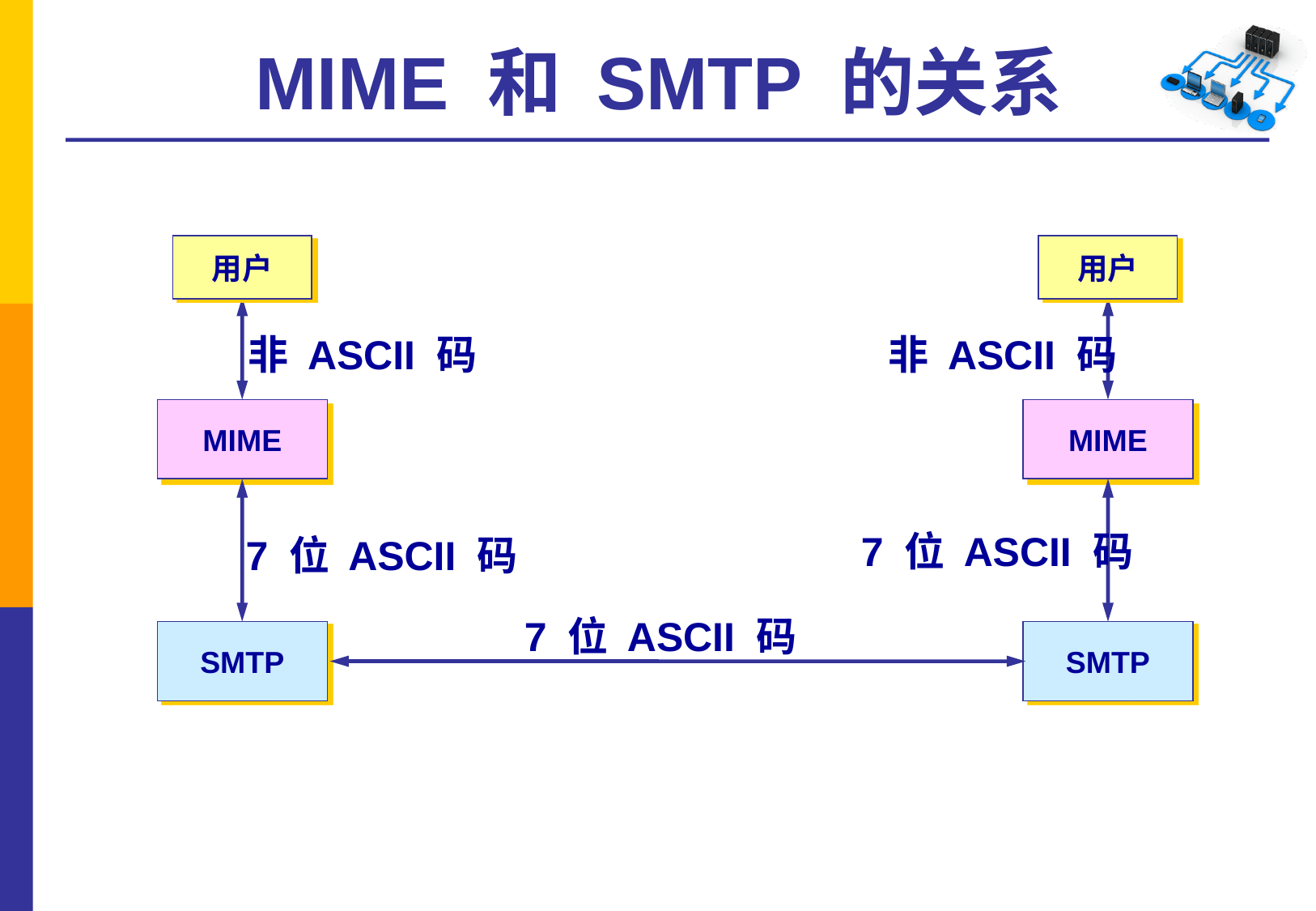

# MIME 和 SMTP 的关系
用户
用户
非 ASCII 码
非 ASCII 码

MIME
MIME
7 位 ASCII 码
7 位 ASCII 码

7 位 ASCII 码
SMTP
SMTP